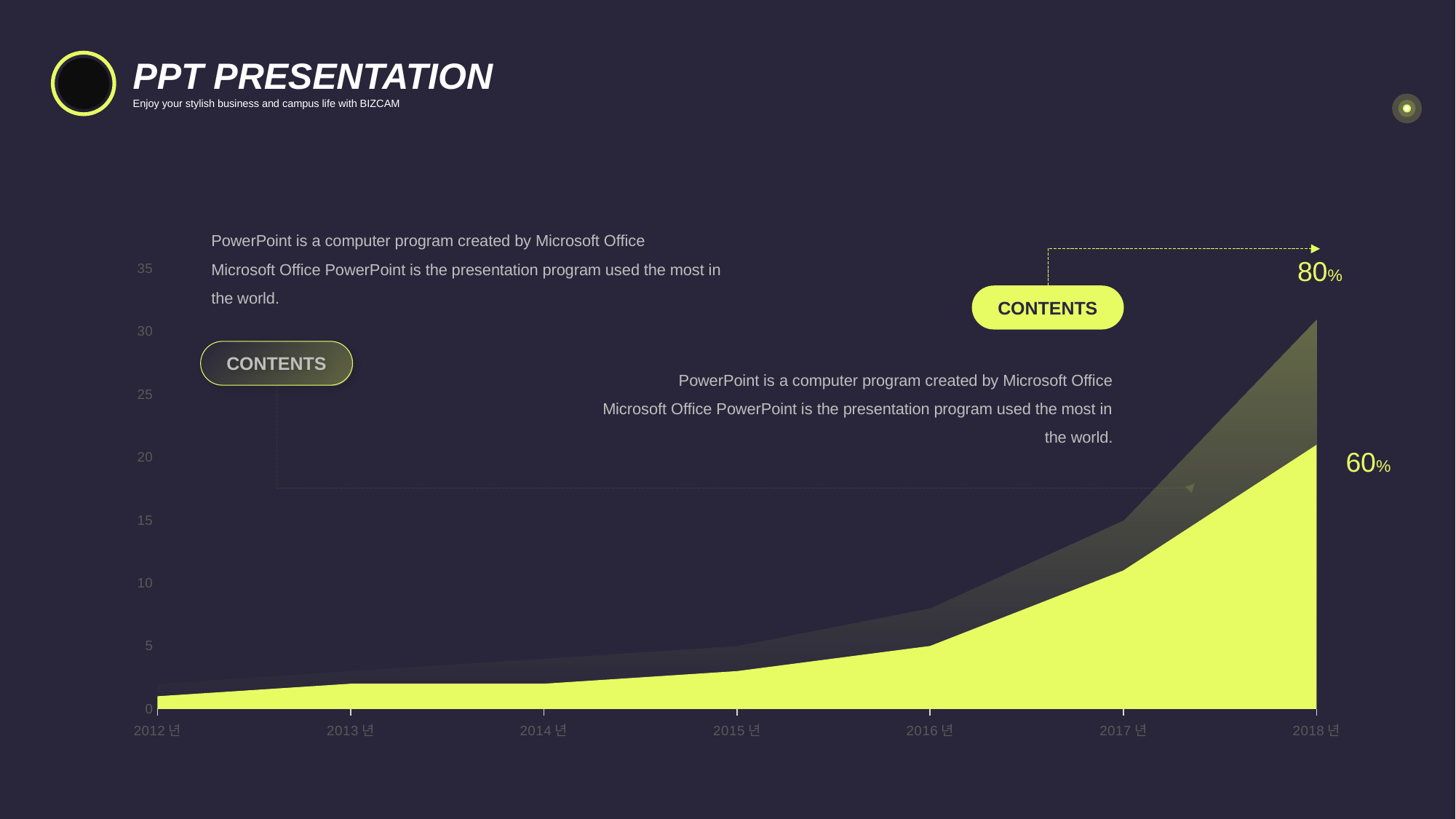

PPT PRESENTATION
Enjoy your stylish business and campus life with BIZCAM

PowerPoint is a computer program created by Microsoft Office
Microsoft Office PowerPoint is the presentation program used the most in the world.
80%

### Chart

| Category | 계열 1 | 계열 2 |
|---|---|---|
| 2012년 | 2.0 | 1.0 |
| 2013년 | 3.0 | 2.0 |
| 2014년 | 4.0 | 2.0 |
| 2015년 | 5.0 | 3.0 |
| 2016년 | 8.0 | 5.0 |
| 2017년 | 15.0 | 11.0 |
| 2018년 | 31.0 | 21.0 |
CONTENTS
CONTENTS
PowerPoint is a computer program created by Microsoft Office
Microsoft Office PowerPoint is the presentation program used the most in the world.
60%